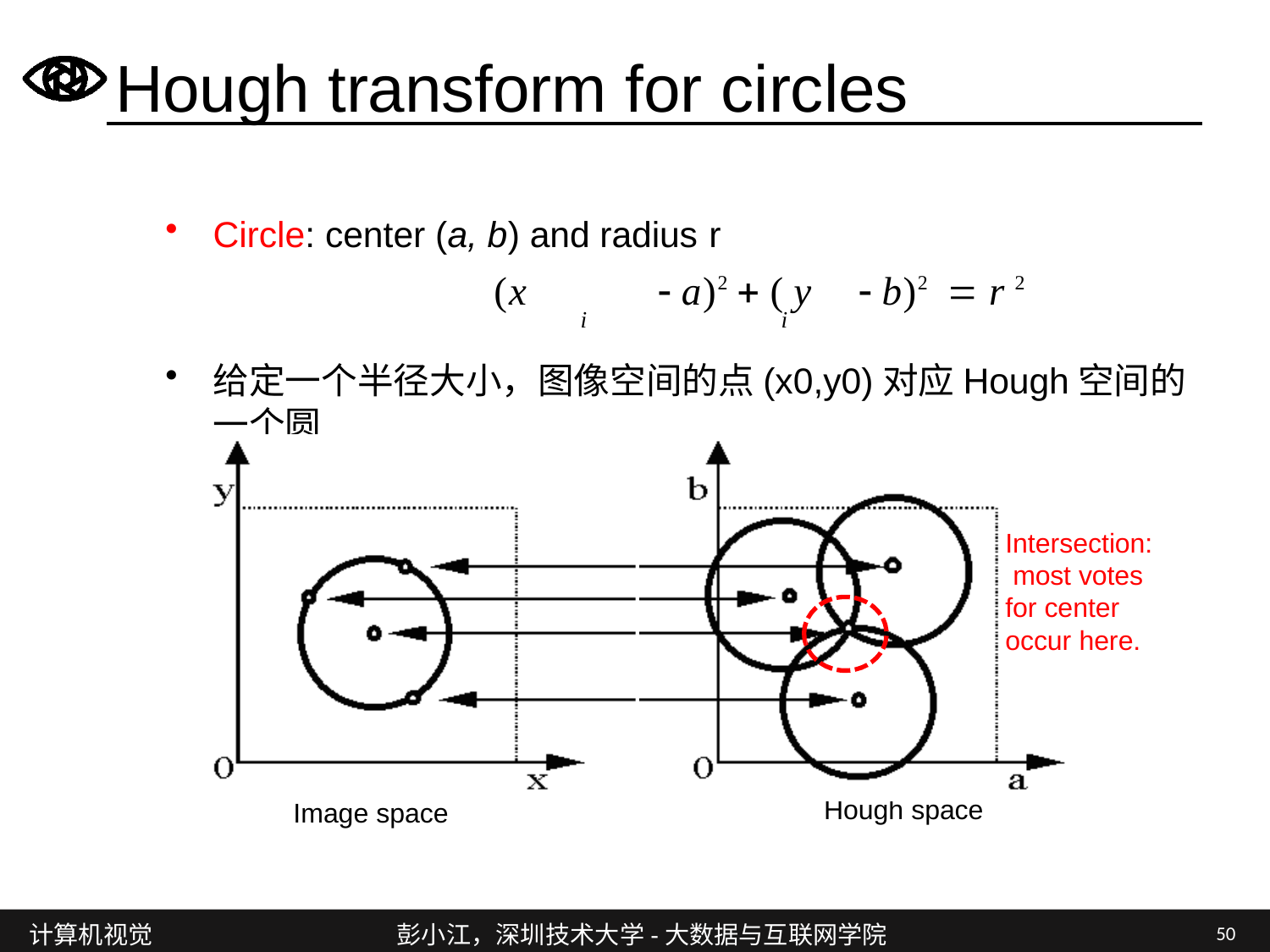

# Hough transform for circles
Circle: center (a, b) and radius r
(x	− a)2 + ( y	− b)2 = r 2
i	i

给定一个半径大小，图像空间的点(x0,y0)对应Hough空间的一个圆

Intersection:  most votes  for center  occur here.

Hough space
Image space